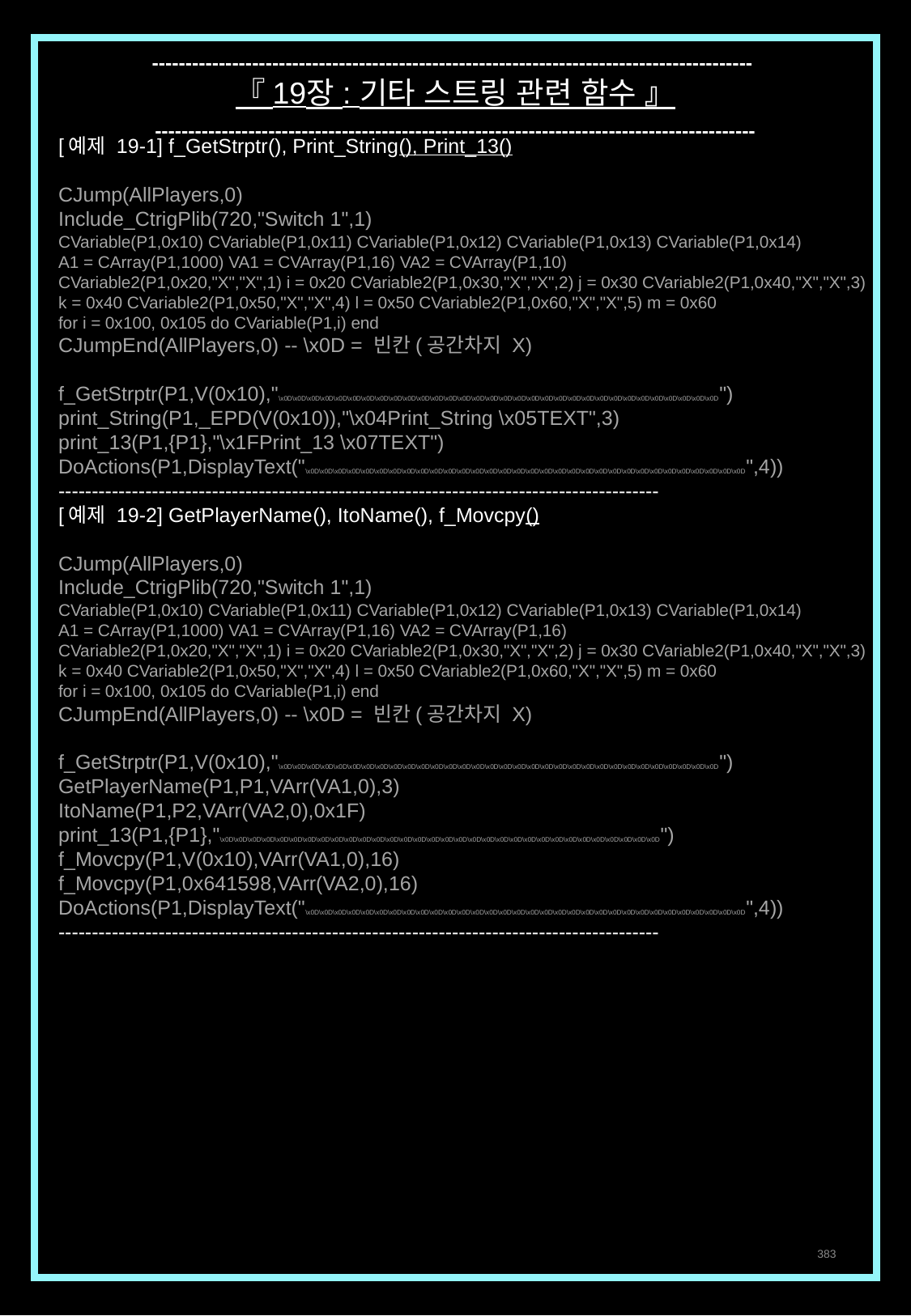

------------------------------------------------------------------------------------------
『 19장 : 기타 스트링 관련 함수 』
------------------------------------------------------------------------------------------
[예제 19-1] f_GetStrptr(), Print_String(), Print_13()

CJump(AllPlayers,0)
Include_CtrigPlib(720,"Switch 1",1)
CVariable(P1,0x10) CVariable(P1,0x11) CVariable(P1,0x12) CVariable(P1,0x13) CVariable(P1,0x14)
A1 = CArray(P1,1000) VA1 = CVArray(P1,16) VA2 = CVArray(P1,10)
CVariable2(P1,0x20,"X","X",1) i = 0x20 CVariable2(P1,0x30,"X","X",2) j = 0x30 CVariable2(P1,0x40,"X","X",3)
k = 0x40 CVariable2(P1,0x50,"X","X",4) l = 0x50 CVariable2(P1,0x60,"X","X",5) m = 0x60
for i = 0x100, 0x105 do CVariable(P1,i) end
CJumpEnd(AllPlayers,0) -- \x0D = 빈칸(공간차지 X)

f_GetStrptr(P1,V(0x10),"\x0D\x0D\x0D\x0D\x0D\x0D\x0D\x0D\x0D\x0D\x0D\x0D\x0D\x0D\x0D\x0D\x0D\x0D\x0D\x0D\x0D\x0D\x0D\x0D\x0D\x0D\x0D\x0D\x0D\x0D\x0D\x0D")
print_String(P1,_EPD(V(0x10)),"\x04Print_String \x05TEXT",3)
print_13(P1,{P1},"\x1FPrint_13 \x07TEXT")
DoActions(P1,DisplayText("\x0D\x0D\x0D\x0D\x0D\x0D\x0D\x0D\x0D\x0D\x0D\x0D\x0D\x0D\x0D\x0D\x0D\x0D\x0D\x0D\x0D\x0D\x0D\x0D\x0D\x0D\x0D\x0D\x0D\x0D\x0D\x0D",4))
------------------------------------------------------------------------------------------
[예제 19-2] GetPlayerName(), ItoName(), f_Movcpy()

CJump(AllPlayers,0)
Include_CtrigPlib(720,"Switch 1",1)
CVariable(P1,0x10) CVariable(P1,0x11) CVariable(P1,0x12) CVariable(P1,0x13) CVariable(P1,0x14)
A1 = CArray(P1,1000) VA1 = CVArray(P1,16) VA2 = CVArray(P1,16)
CVariable2(P1,0x20,"X","X",1) i = 0x20 CVariable2(P1,0x30,"X","X",2) j = 0x30 CVariable2(P1,0x40,"X","X",3)
k = 0x40 CVariable2(P1,0x50,"X","X",4) l = 0x50 CVariable2(P1,0x60,"X","X",5) m = 0x60
for i = 0x100, 0x105 do CVariable(P1,i) end
CJumpEnd(AllPlayers,0) -- \x0D = 빈칸(공간차지 X)

f_GetStrptr(P1,V(0x10),"\x0D\x0D\x0D\x0D\x0D\x0D\x0D\x0D\x0D\x0D\x0D\x0D\x0D\x0D\x0D\x0D\x0D\x0D\x0D\x0D\x0D\x0D\x0D\x0D\x0D\x0D\x0D\x0D\x0D\x0D\x0D\x0D")
GetPlayerName(P1,P1,VArr(VA1,0),3)
ItoName(P1,P2,VArr(VA2,0),0x1F)
print_13(P1,{P1},"\x0D\x0D\x0D\x0D\x0D\x0D\x0D\x0D\x0D\x0D\x0D\x0D\x0D\x0D\x0D\x0D\x0D\x0D\x0D\x0D\x0D\x0D\x0D\x0D\x0D\x0D\x0D\x0D\x0D\x0D\x0D\x0D")
f_Movcpy(P1,V(0x10),VArr(VA1,0),16)
f_Movcpy(P1,0x641598,VArr(VA2,0),16)
DoActions(P1,DisplayText("\x0D\x0D\x0D\x0D\x0D\x0D\x0D\x0D\x0D\x0D\x0D\x0D\x0D\x0D\x0D\x0D\x0D\x0D\x0D\x0D\x0D\x0D\x0D\x0D\x0D\x0D\x0D\x0D\x0D\x0D\x0D\x0D",4))
------------------------------------------------------------------------------------------

383